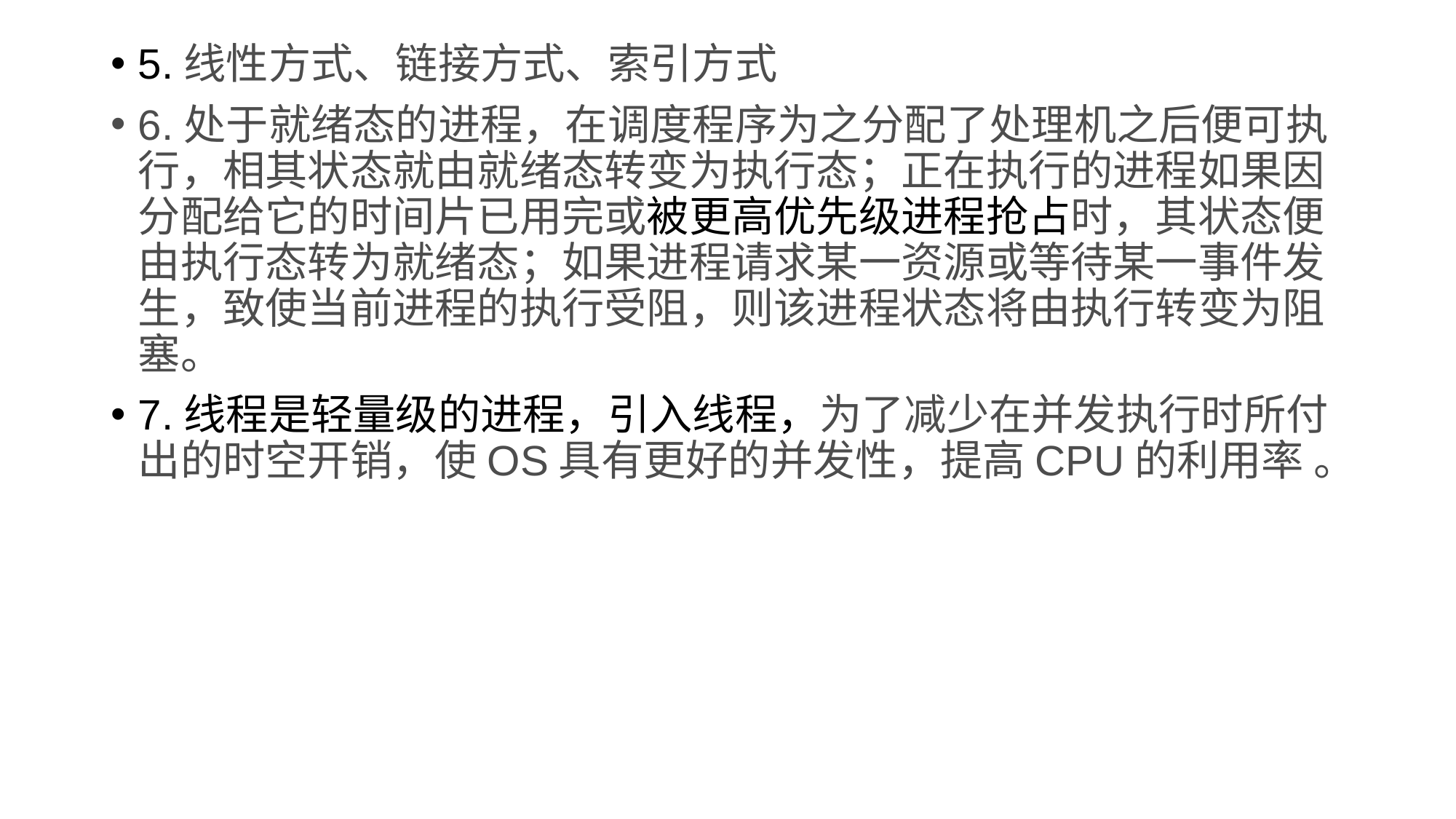

5.线性方式、链接方式、索引方式
6.处于就绪态的进程，在调度程序为之分配了处理机之后便可执行，相其状态就由就绪态转变为执行态；正在执行的进程如果因分配给它的时间片已用完或被更高优先级进程抢占时，其状态便由执行态转为就绪态；如果进程请求某一资源或等待某一事件发生，致使当前进程的执行受阻，则该进程状态将由执行转变为阻塞。
7.线程是轻量级的进程，引入线程，为了减少在并发执行时所付出的时空开销，使OS具有更好的并发性，提高CPU的利用率 。